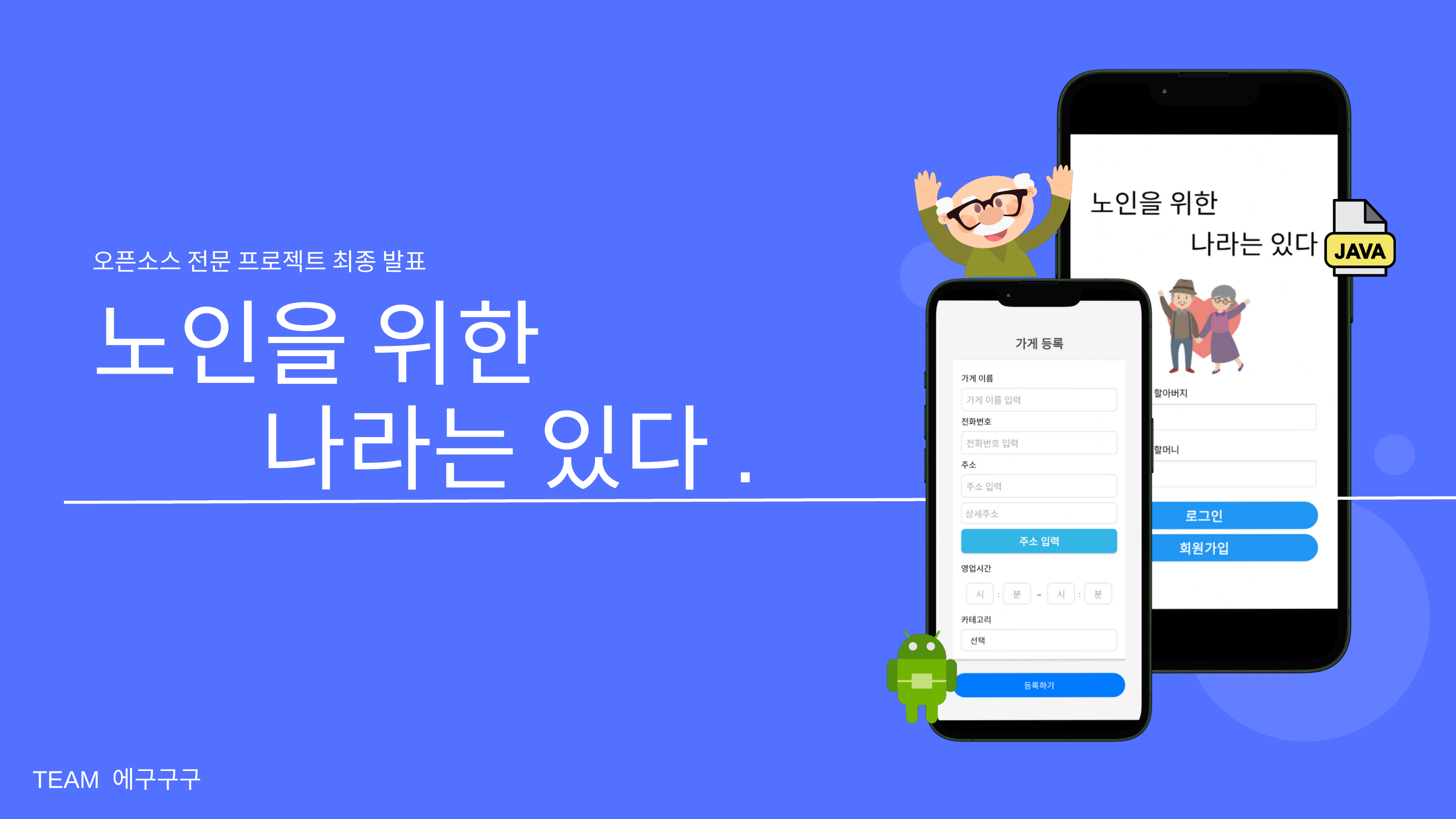

오픈소스 전문 프로젝트 최종 발표

노인을 위한
       나라는 있다.

TEAM 에구구구